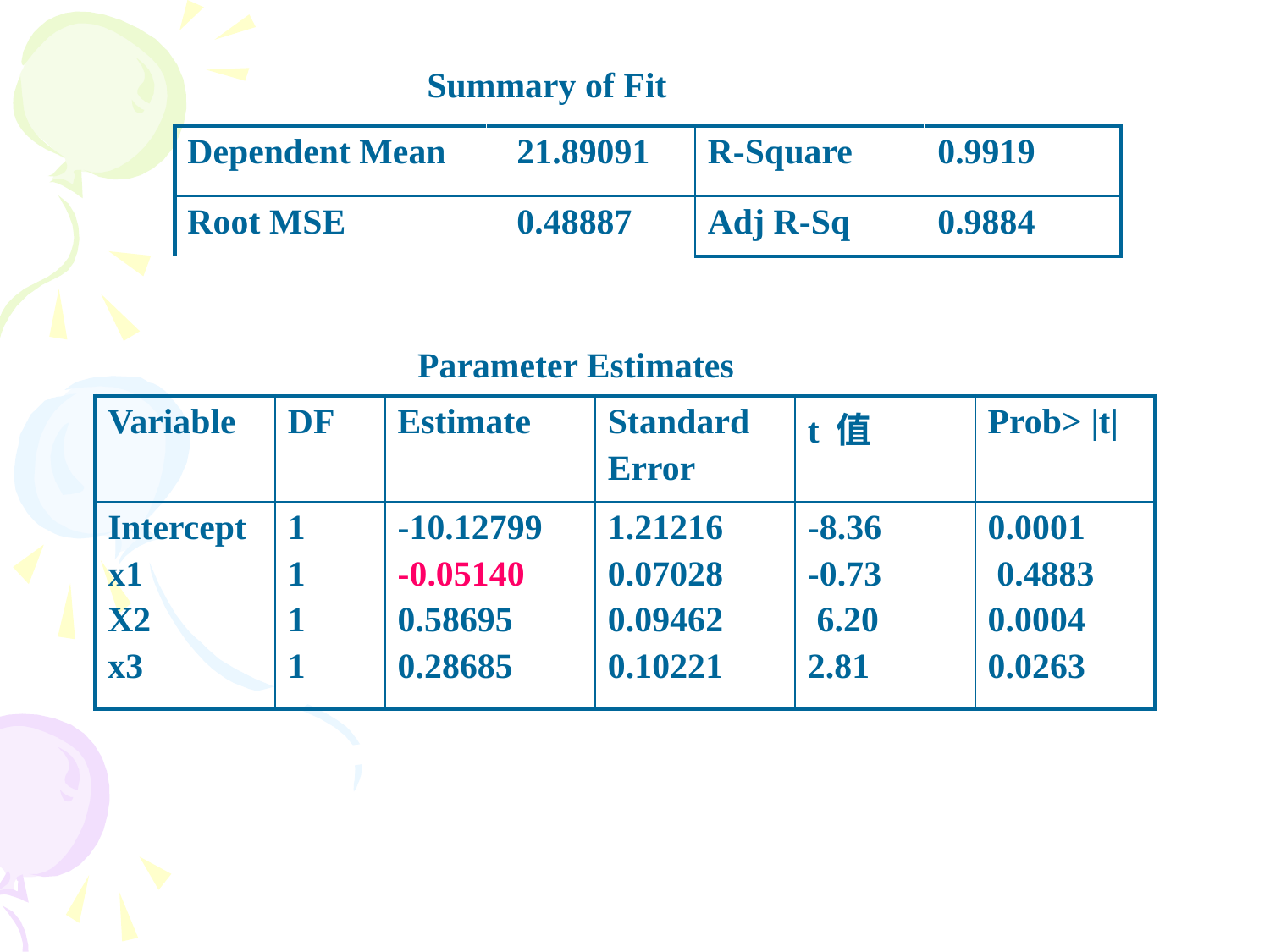

Summary of Fit
| Dependent Mean | 21.89091 | R-Square | 0.9919 |
| --- | --- | --- | --- |
| Root MSE | 0.48887 | Adj R-Sq | 0.9884 |
Parameter Estimates
| Variable | DF | Estimate | Standard Error | t 值 | Prob> |t| |
| --- | --- | --- | --- | --- | --- |
| Intercept x1 X2 x3 | 1 1 1 1 | -10.12799 -0.05140 0.58695 0.28685 | 1.21216 0.07028 0.09462 0.10221 | -8.36 -0.73 6.20 2.81 | 0.0001 0.4883 0.0004 0.0263 |